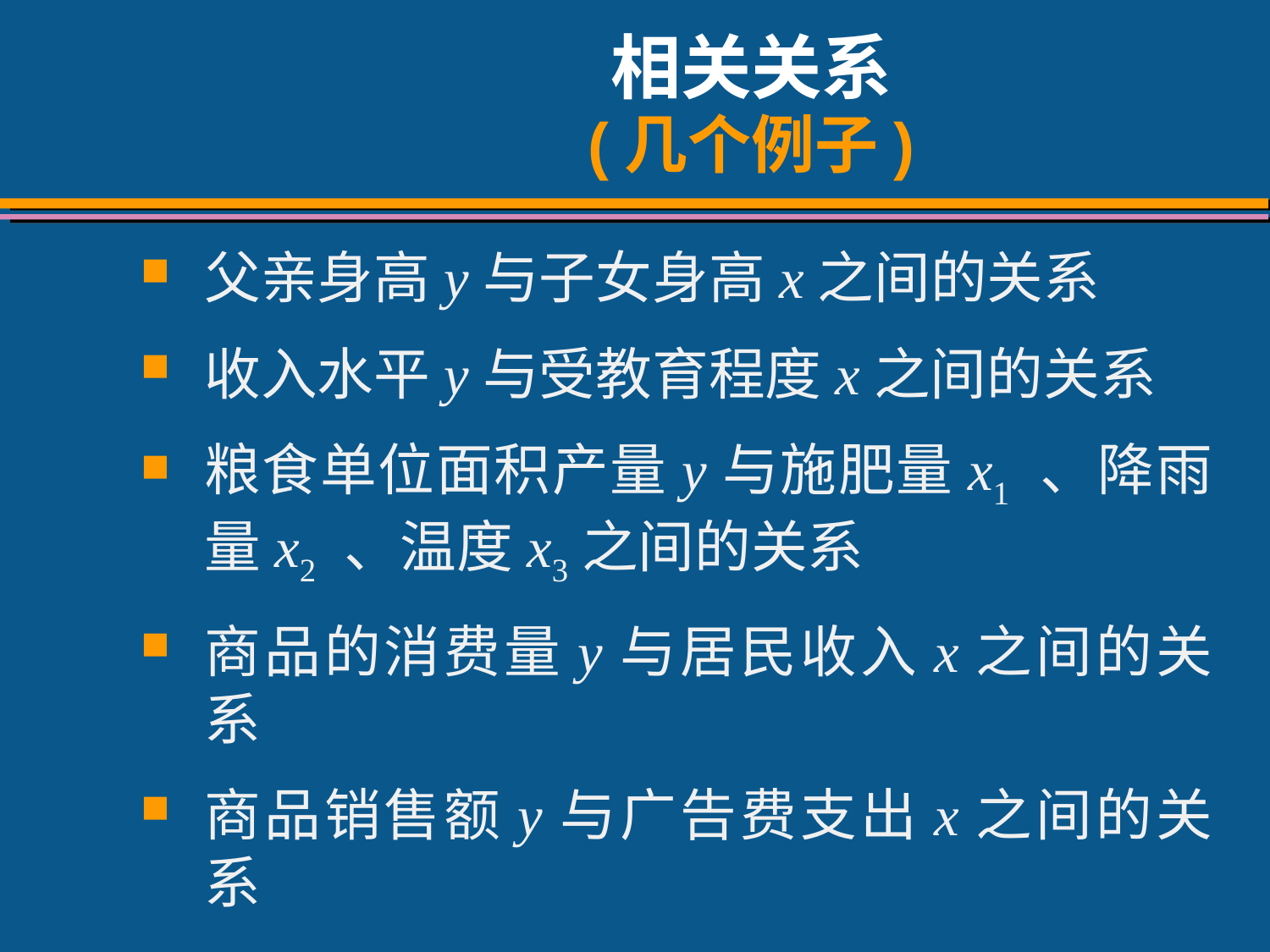

# 相关关系 (几个例子)
父亲身高y与子女身高x之间的关系
收入水平y与受教育程度x之间的关系
粮食单位面积产量y与施肥量x1 、降雨量x2 、温度x3之间的关系
商品的消费量y与居民收入x之间的关系
商品销售额y与广告费支出x之间的关系